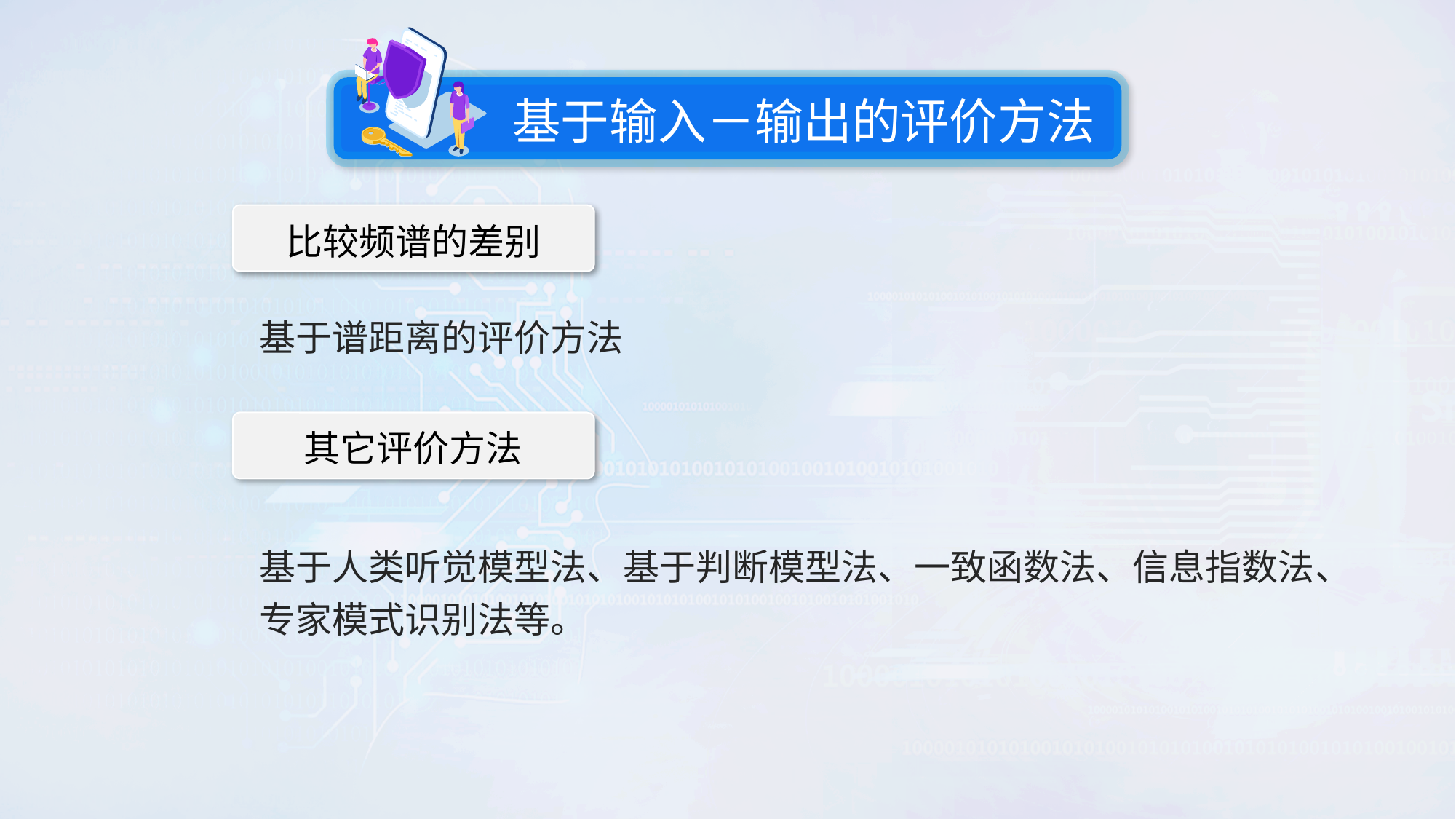

基于输入－输出的评价方法

比较频谱的差别
基于谱距离的评价方法

其它评价方法
基于人类听觉模型法、基于判断模型法、一致函数法、信息指数法、专家模式识别法等。